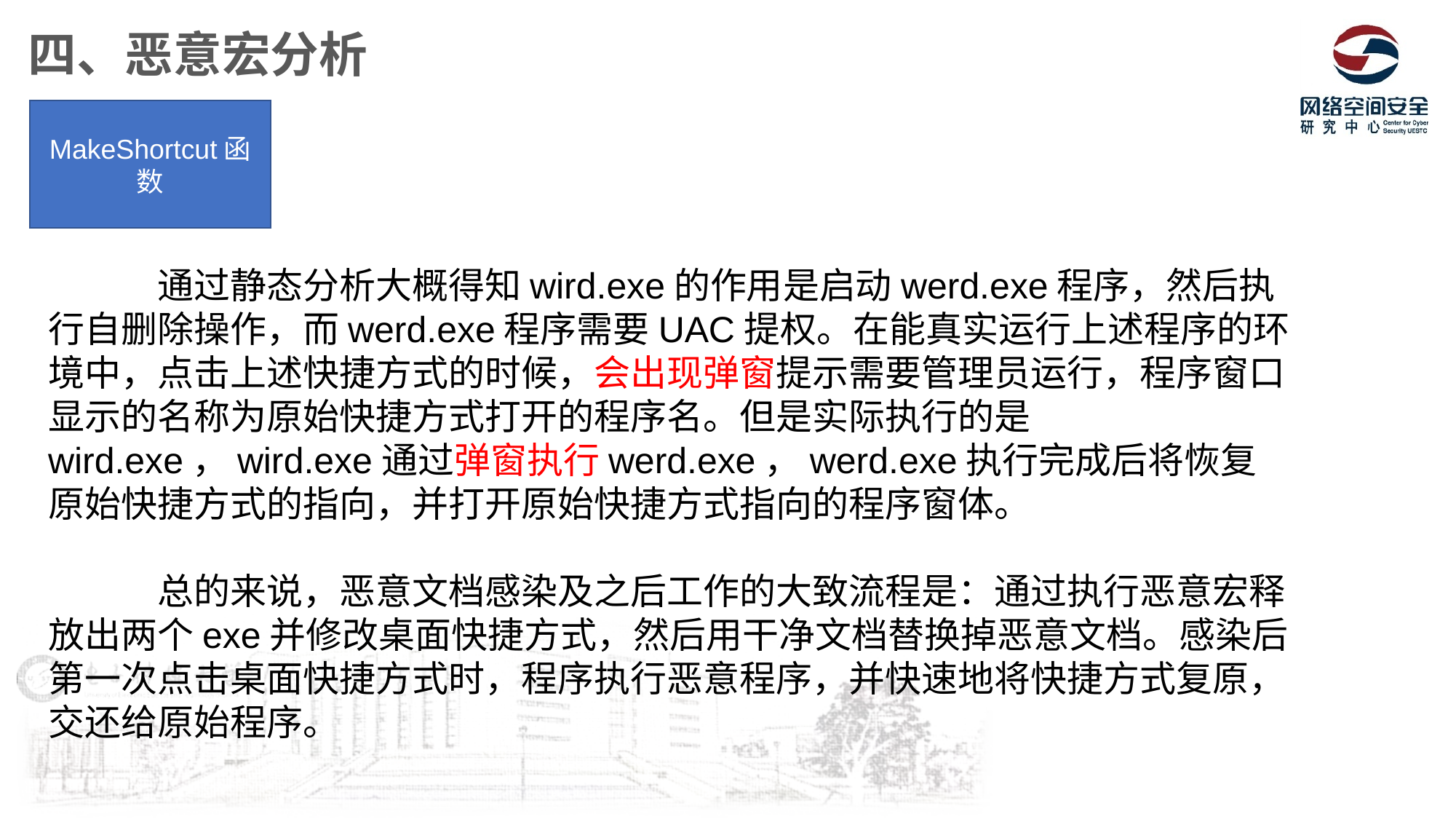

四、恶意宏分析
MakeShortcut函数
	通过静态分析大概得知wird.exe的作用是启动werd.exe程序，然后执行自删除操作，而werd.exe程序需要UAC提权。在能真实运行上述程序的环境中，点击上述快捷方式的时候，会出现弹窗提示需要管理员运行，程序窗口显示的名称为原始快捷方式打开的程序名。但是实际执行的是wird.exe，wird.exe通过弹窗执行werd.exe，werd.exe执行完成后将恢复原始快捷方式的指向，并打开原始快捷方式指向的程序窗体。

	总的来说，恶意文档感染及之后工作的大致流程是：通过执行恶意宏释放出两个exe并修改桌面快捷方式，然后用干净文档替换掉恶意文档。感染后第一次点击桌面快捷方式时，程序执行恶意程序，并快速地将快捷方式复原，交还给原始程序。